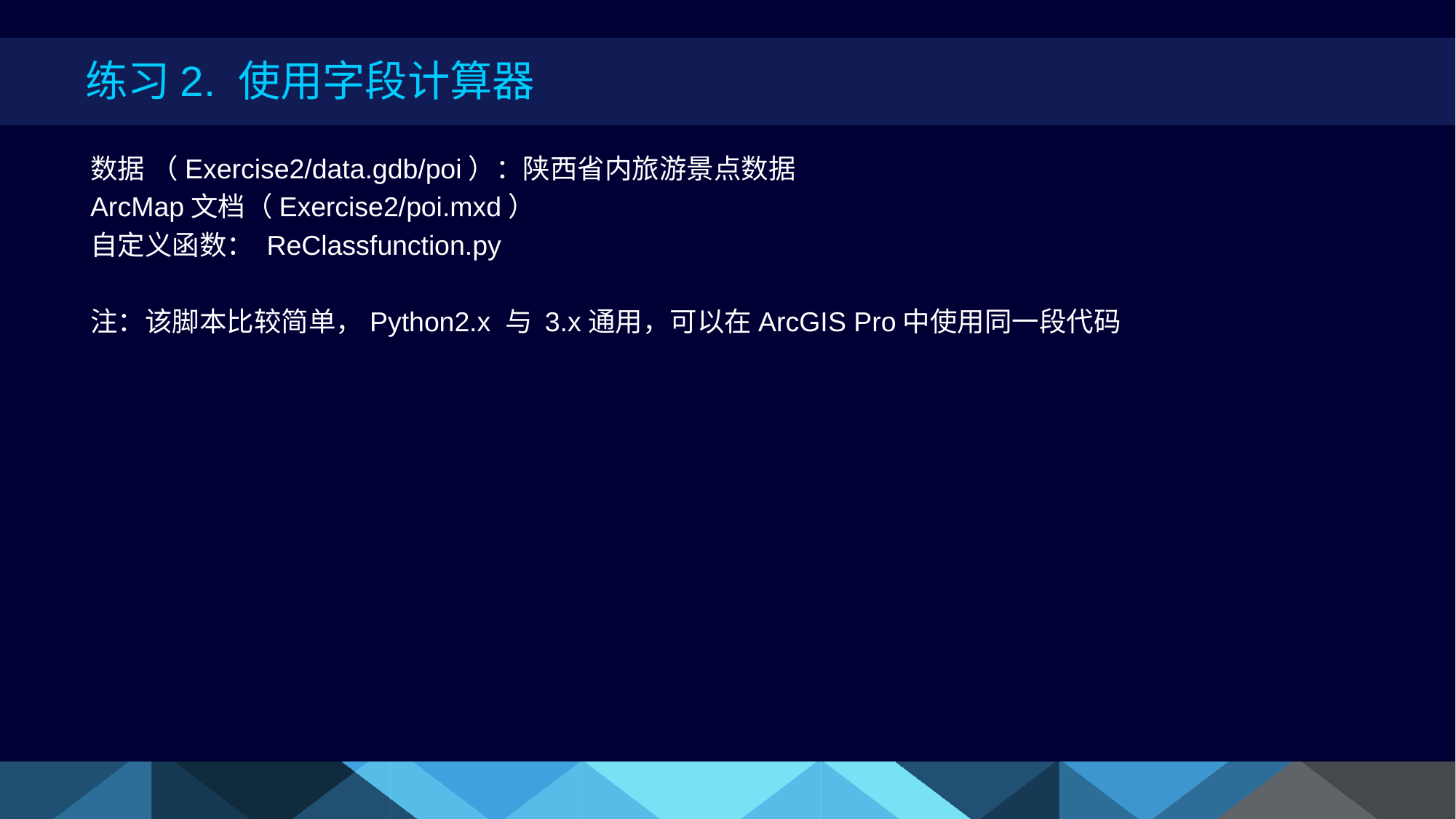

# 练习2. 使用字段计算器
数据 （Exercise2/data.gdb/poi）：陕西省内旅游景点数据
ArcMap文档（Exercise2/poi.mxd）
自定义函数： ReClassfunction.py

注：该脚本比较简单，Python2.x 与 3.x通用，可以在ArcGIS Pro中使用同一段代码